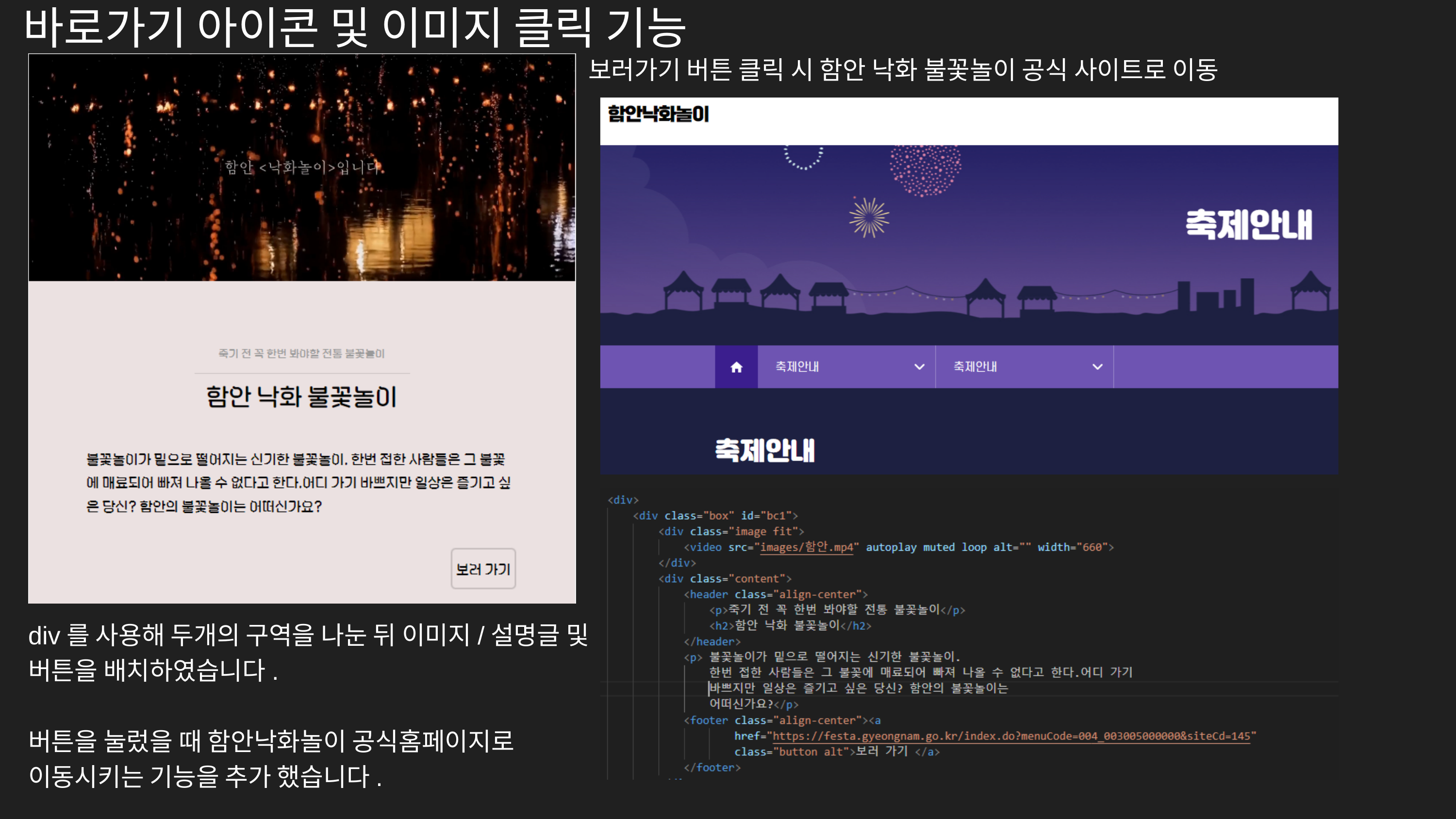

바로가기 아이콘 및 이미지 클릭 기능
보러가기 버튼 클릭 시 함안 낙화 불꽃놀이 공식 사이트로 이동

div를 사용해 두개의 구역을 나눈 뒤 이미지/설명글 및
버튼을 배치하였습니다.

버튼을 눌렀을 때 함안낙화놀이 공식홈페이지로
이동시키는 기능을 추가 했습니다.